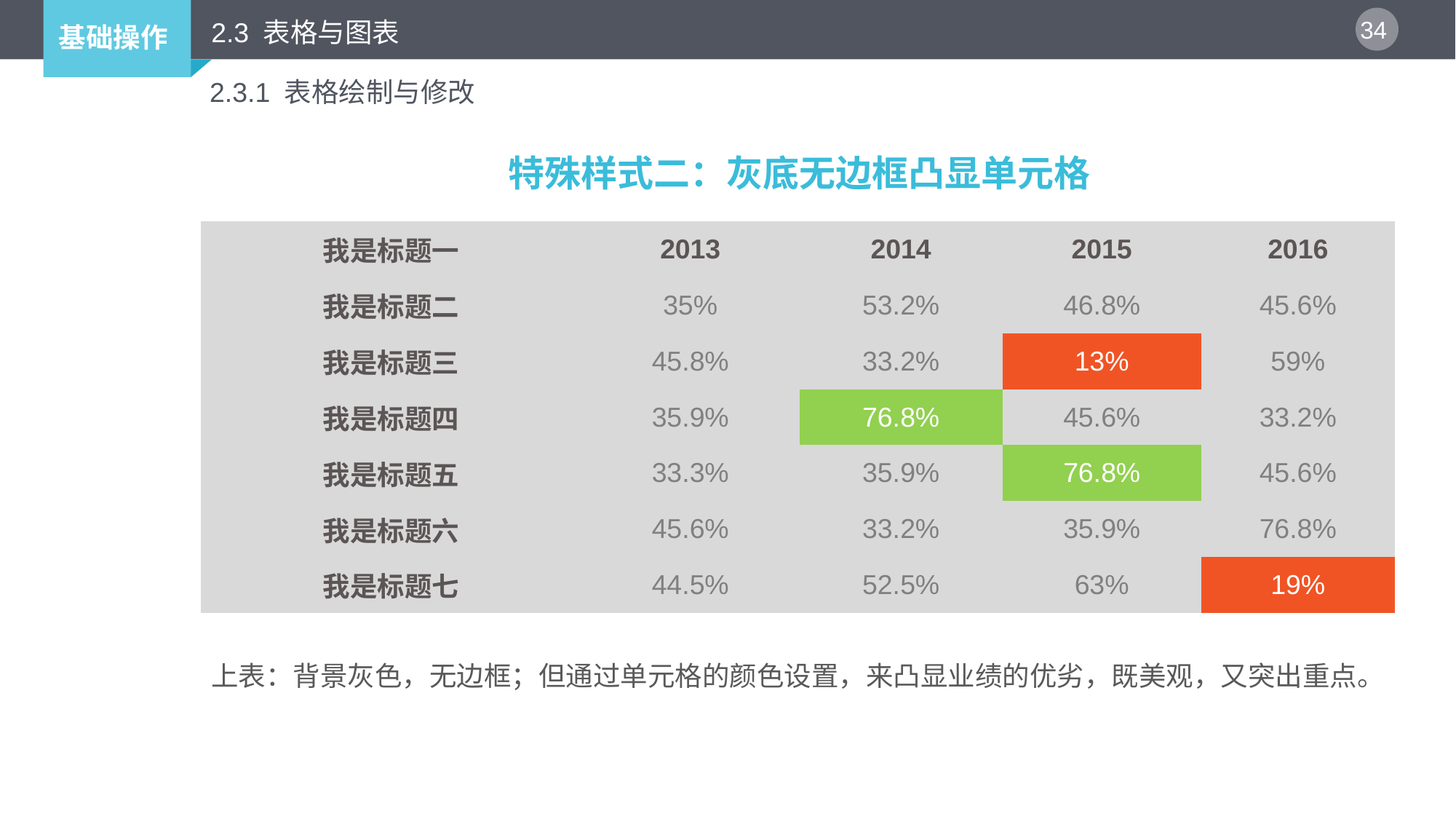

2.3 表格与图表
2.3.1 表格绘制与修改
特殊样式二：灰底无边框凸显单元格
| 我是标题一 | 2013 | 2014 | 2015 | 2016 |
| --- | --- | --- | --- | --- |
| 我是标题二 | 35% | 53.2% | 46.8% | 45.6% |
| 我是标题三 | 45.8% | 33.2% | 13% | 59% |
| 我是标题四 | 35.9% | 76.8% | 45.6% | 33.2% |
| 我是标题五 | 33.3% | 35.9% | 76.8% | 45.6% |
| 我是标题六 | 45.6% | 33.2% | 35.9% | 76.8% |
| 我是标题七 | 44.5% | 52.5% | 63% | 19% |
上表：背景灰色，无边框；但通过单元格的颜色设置，来凸显业绩的优劣，既美观，又突出重点。